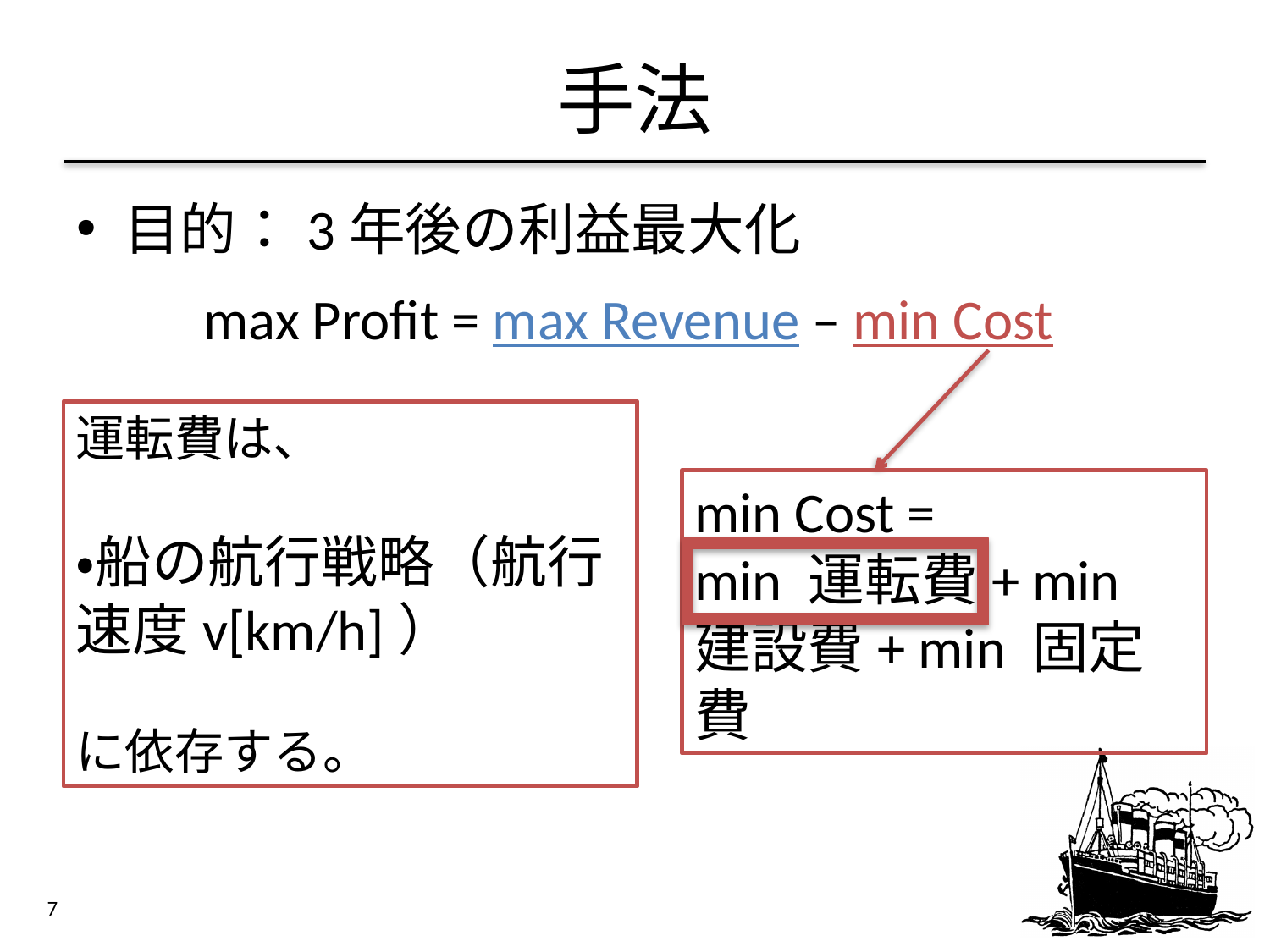

# 手法
目的：3年後の利益最大化

max Profit = max Revenue – min Cost
運転費は、

・船の航行戦略（航行速度v[km/h]）

に依存する。
min Cost =
min 運転費+ min    建設費+ min 固定費

7